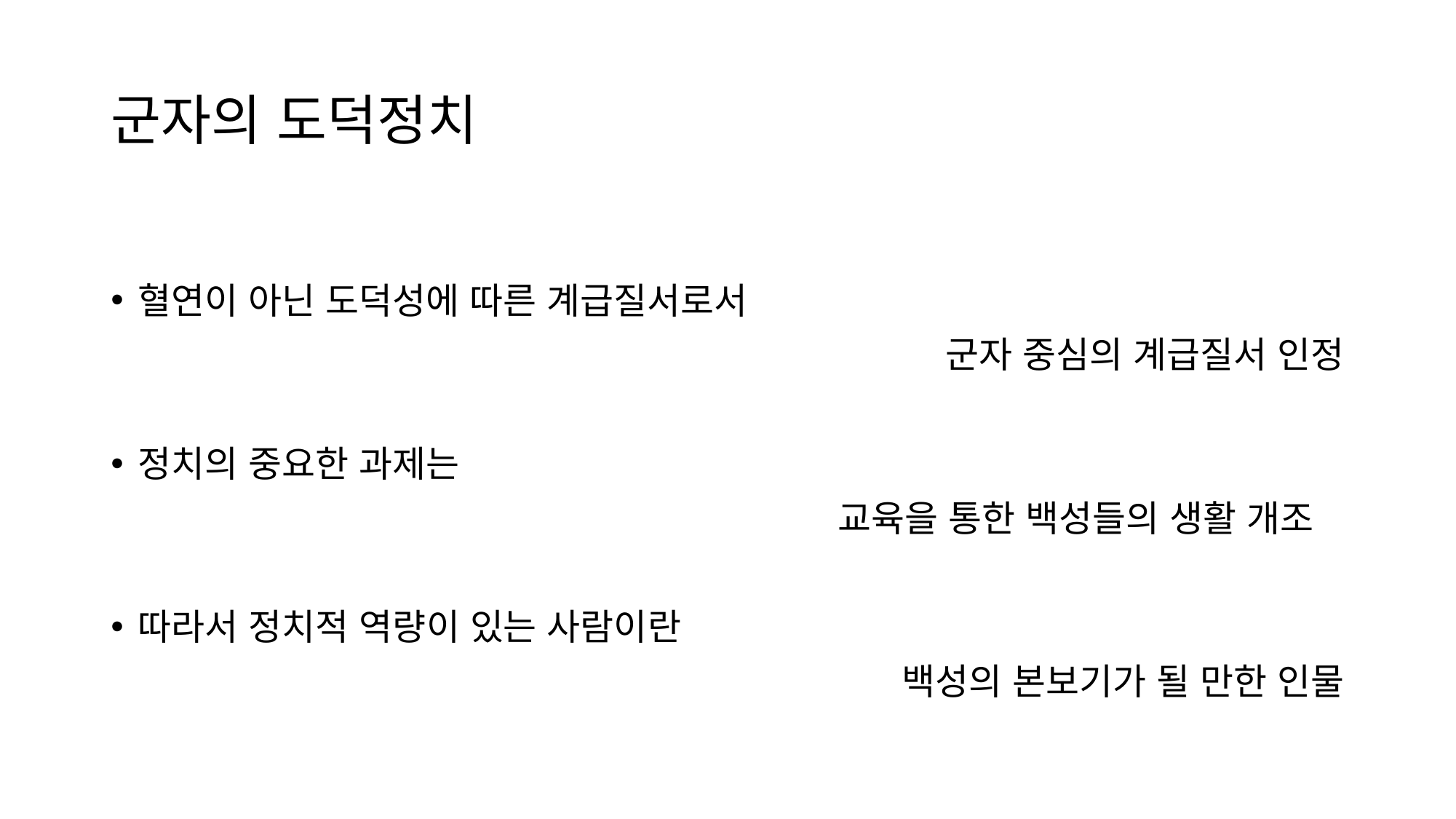

# 군자의 도덕정치

혈연이 아닌 도덕성에 따른 계급질서로서
				군자 중심의 계급질서 인정

정치의 중요한 과제는
			교육을 통한 백성들의 생활 개조

따라서 정치적 역량이 있는 사람이란
			백성의 본보기가 될 만한 인물